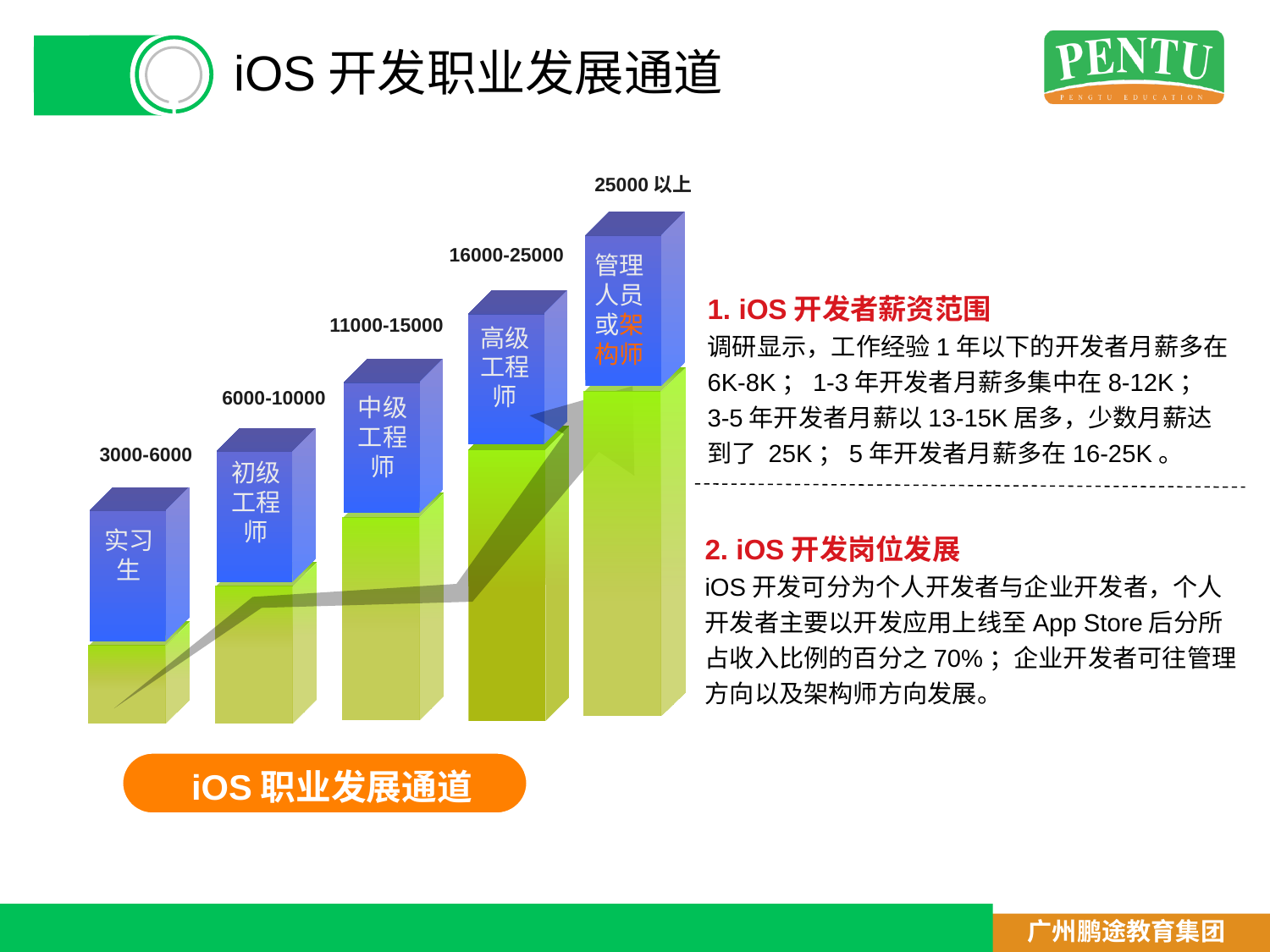

# iOS开发职业发展通道
25000以上
16000-25000
管理人员或架构师

1. iOS开发者薪资范围
调研显示，工作经验1年以下的开发者月薪多在6K-8K；1-3年开发者月薪多集中在8-12K；3-5年开发者月薪以13-15K居多，少数月薪达到了 25K；5年开发者月薪多在16-25K。
11000-15000
高级工程师

6000-10000
中级工程师

3000-6000
初级工程师

2. iOS开发岗位发展
iOS开发可分为个人开发者与企业开发者，个人开发者主要以开发应用上线至App Store后分所占收入比例的百分之70%；企业开发者可往管理方向以及架构师方向发展。
实习生

iOS职业发展通道